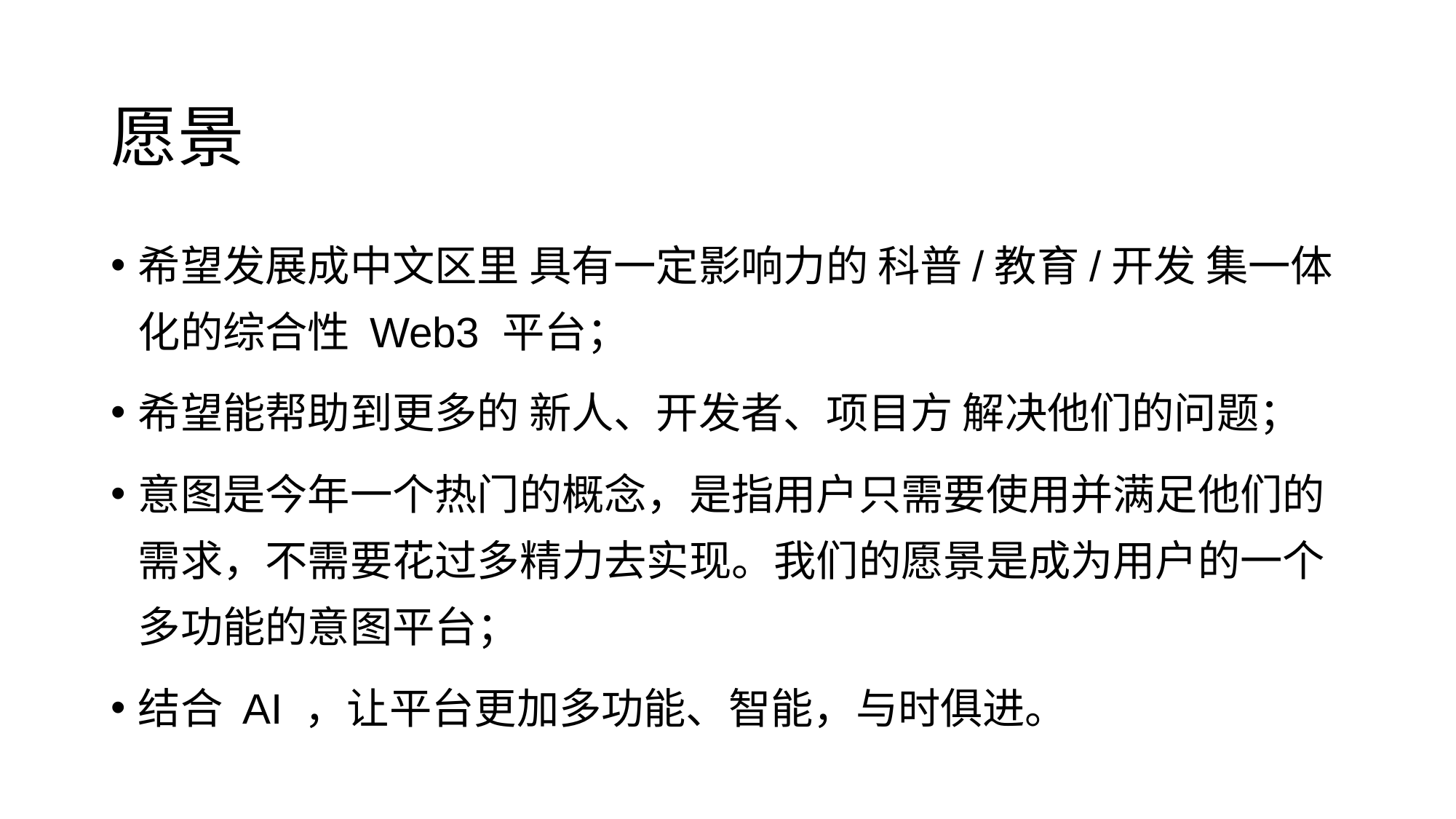

# 愿景
希望发展成中文区里 具有一定影响力的 科普/教育/开发 集一体化的综合性 Web3 平台；
希望能帮助到更多的 新人、开发者、项目方 解决他们的问题；
意图是今年一个热门的概念，是指用户只需要使用并满足他们的需求，不需要花过多精力去实现。我们的愿景是成为用户的一个多功能的意图平台；
结合 AI ，让平台更加多功能、智能，与时俱进。